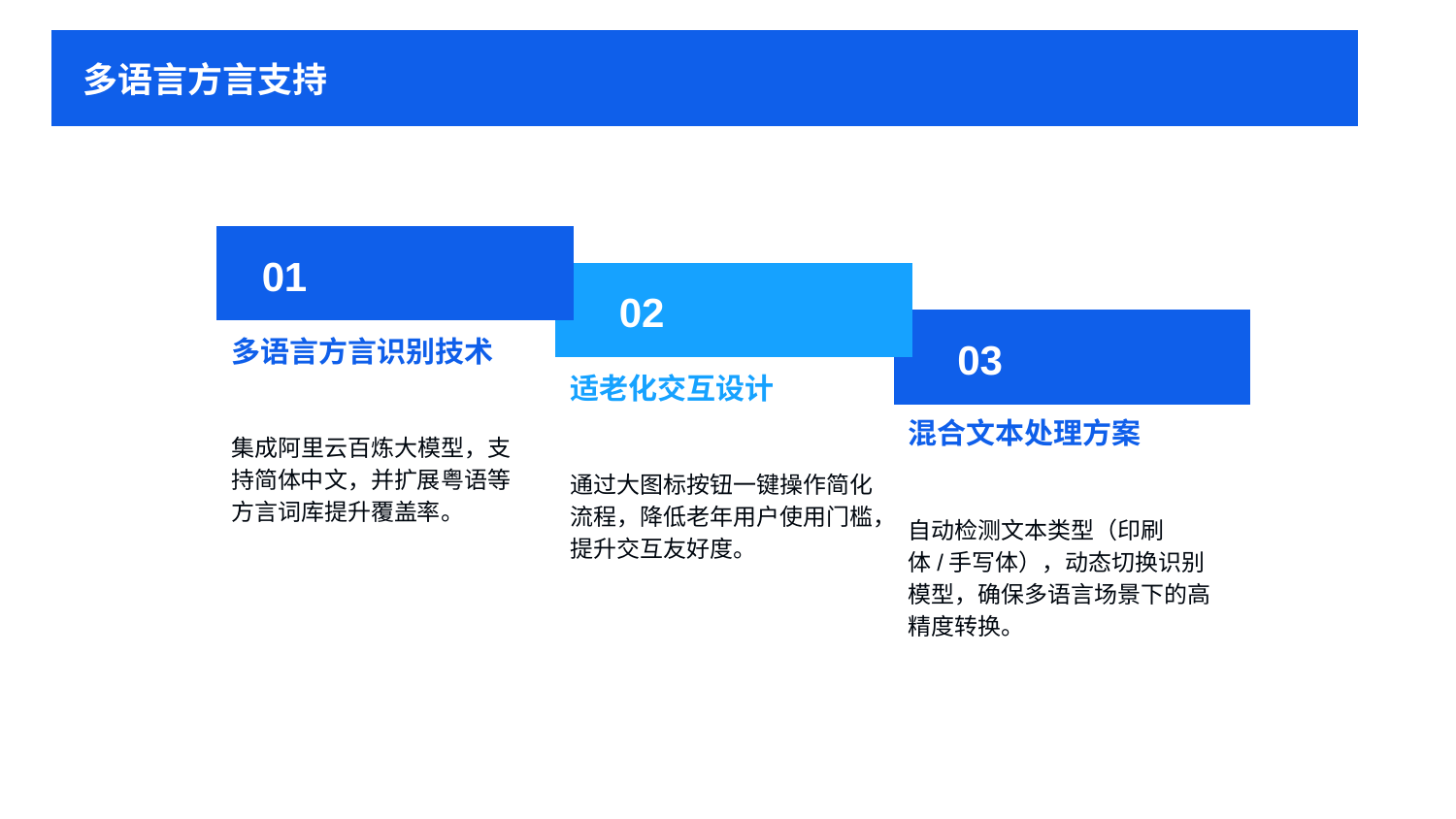

多语言方言支持

01

02

03
多语言方言识别技术
适老化交互设计
混合文本处理方案
集成阿里云百炼大模型，支持简体中文，并扩展粤语等方言词库提升覆盖率。
通过大图标按钮一键操作简化流程，降低老年用户使用门槛，提升交互友好度。
自动检测文本类型（印刷体/手写体），动态切换识别模型，确保多语言场景下的高精度转换。